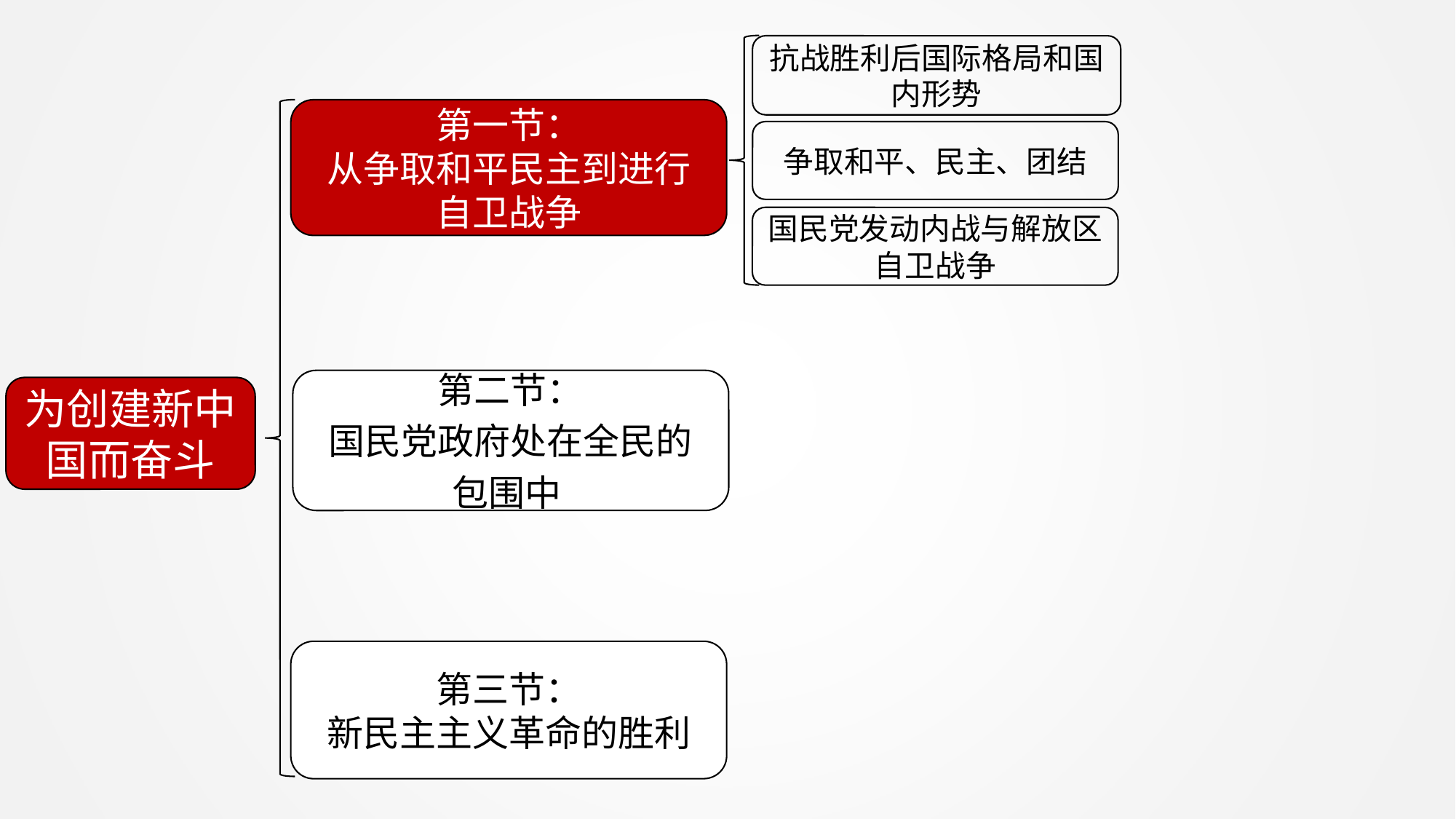

抗战胜利后国际格局和国内形势

第一节：
从争取和平民主到进行
自卫战争
争取和平、民主、团结
国民党发动内战与解放区自卫战争
第二节：
国民党政府处在全民的
包围中
为创建新中国而奋斗
第三节：
新民主主义革命的胜利